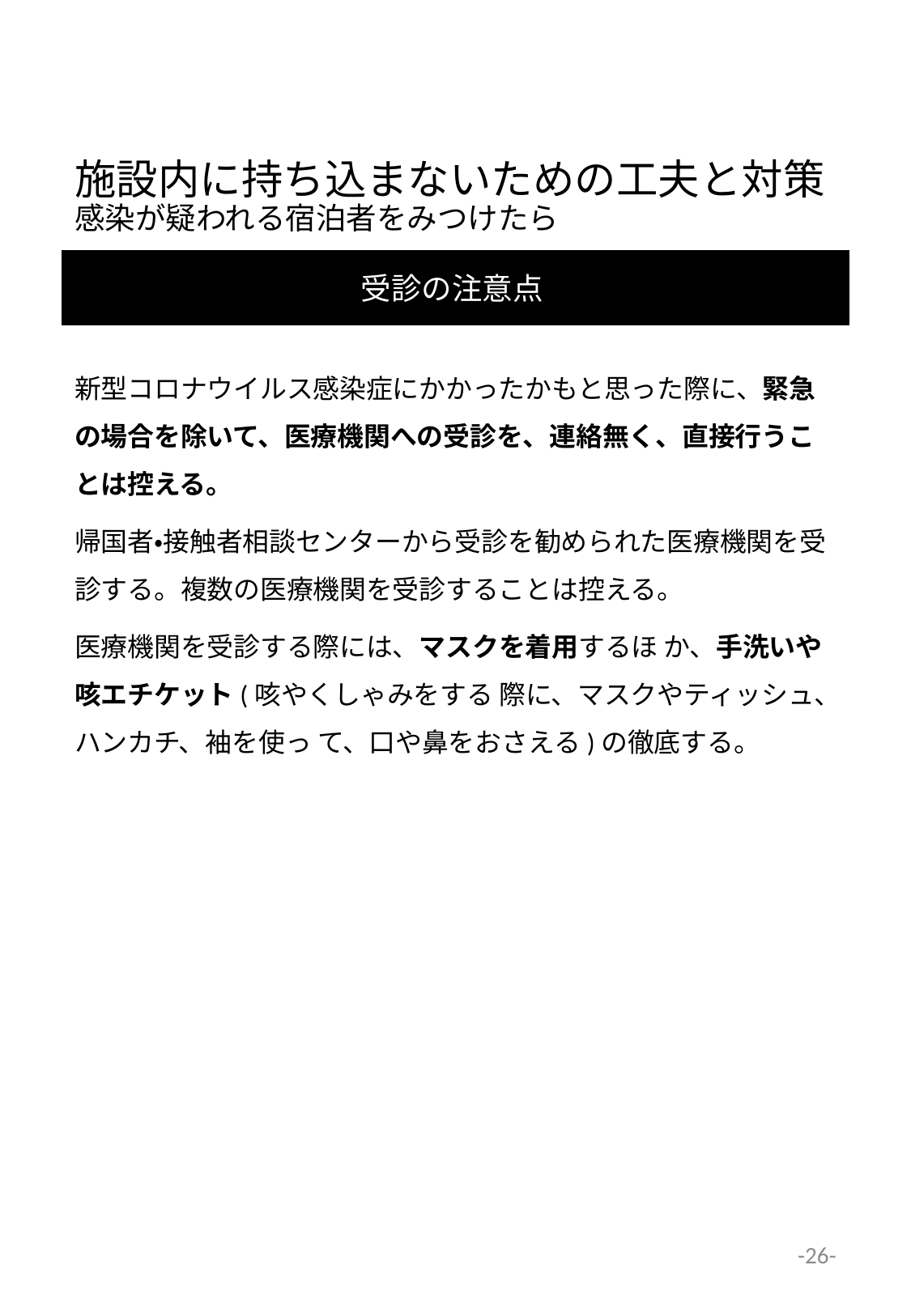

# 施設内に持ち込まないための工夫と対策 感染が疑われる宿泊者をみつけたら
受診の注意点
新型コロナウイルス感染症にかかったかもと思った際に、緊急の場合を除いて、医療機関への受診を、連絡無く、直接行うことは控える。
帰国者・接触者相談センターから受診を勧められた医療機関を受診する。複数の医療機関を受診することは控える。
医療機関を受診する際には、マスクを着用するほ か、手洗いや咳エチケット(咳やくしゃみをする 際に、マスクやティッシュ、ハンカチ、袖を使っ て、口や鼻をおさえる)の徹底する。

-26-